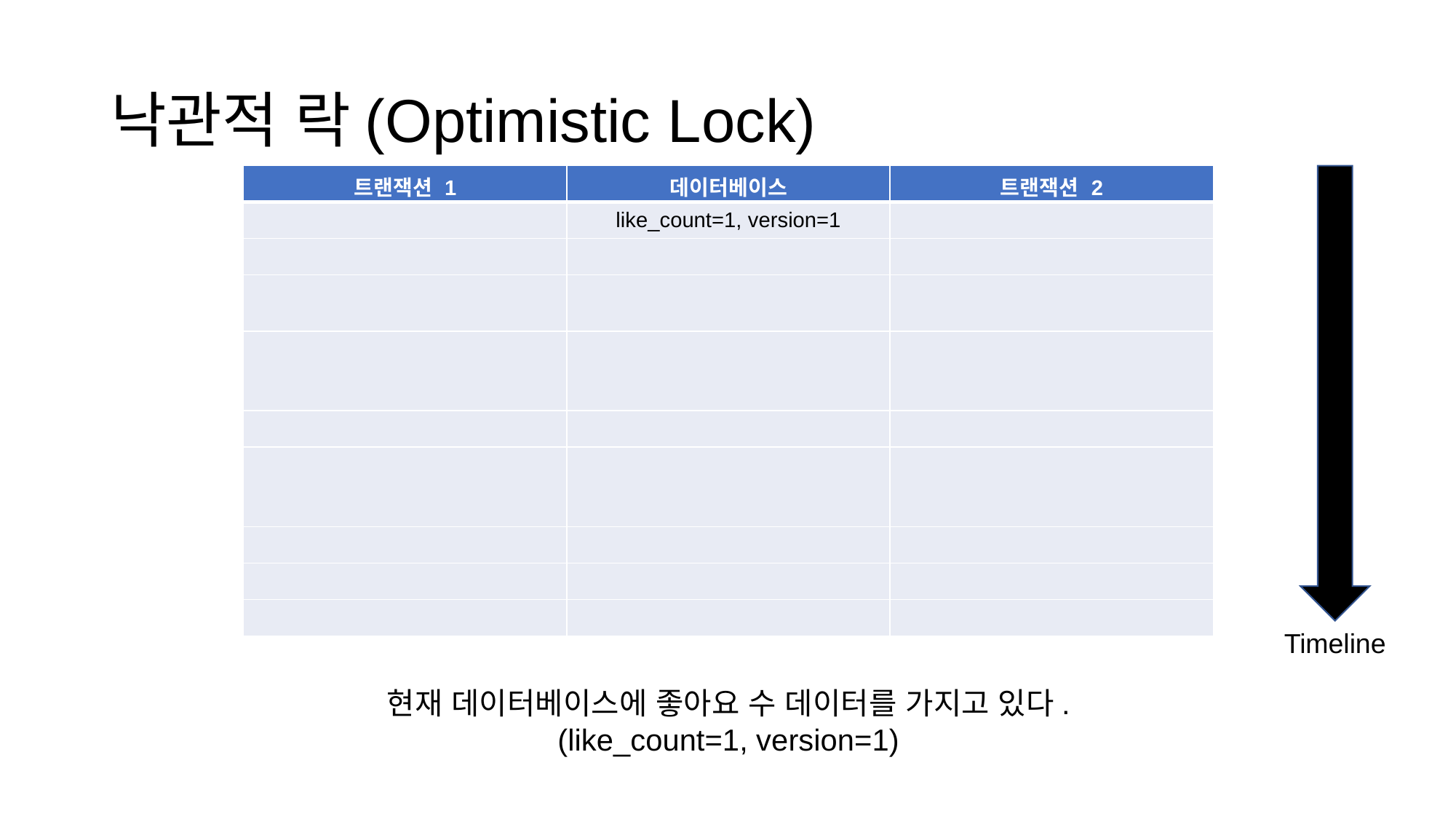

# 낙관적 락(Optimistic Lock)
| 트랜잭션 1 | 데이터베이스 | 트랜잭션 2 |
| --- | --- | --- |
|  | like\_count=1, version=1 |  |
|  |  |  |
|  |  |  |
|  |  |  |
|  |  |  |
|  |  |  |
|  |  |  |
|  |  |  |
|  |  |  |

Timeline
현재 데이터베이스에 좋아요 수 데이터를 가지고 있다.
(like_count=1, version=1)